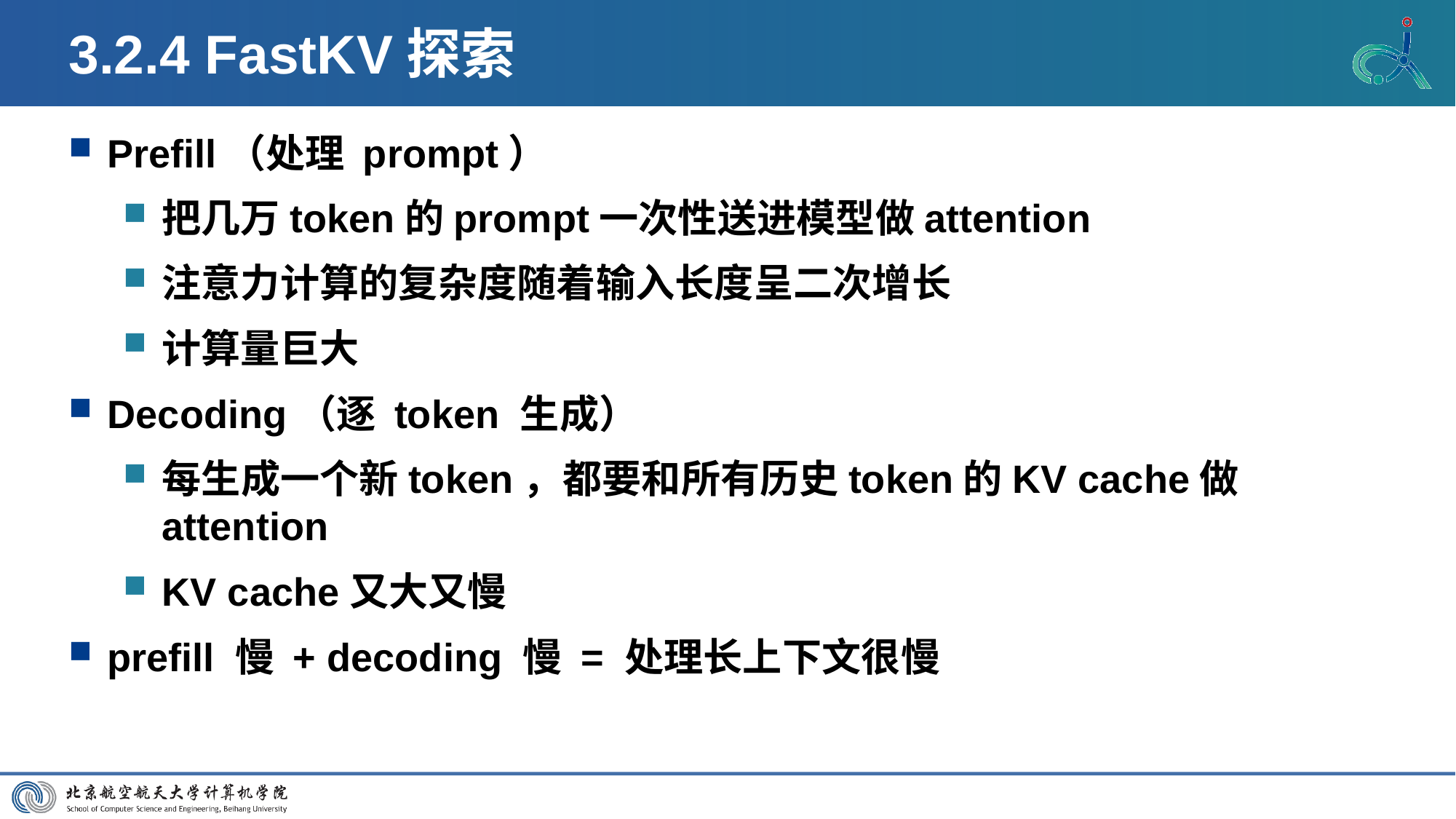

# 3.2.4 FastKV探索
Prefill（处理 prompt）
把几万token的prompt一次性送进模型做attention
注意力计算的复杂度随着输入长度呈二次增长
计算量巨大
Decoding（逐 token 生成）
每生成一个新token，都要和所有历史token的KV cache做 attention
KV cache又大又慢
prefill 慢 + decoding 慢 = 处理长上下文很慢
18